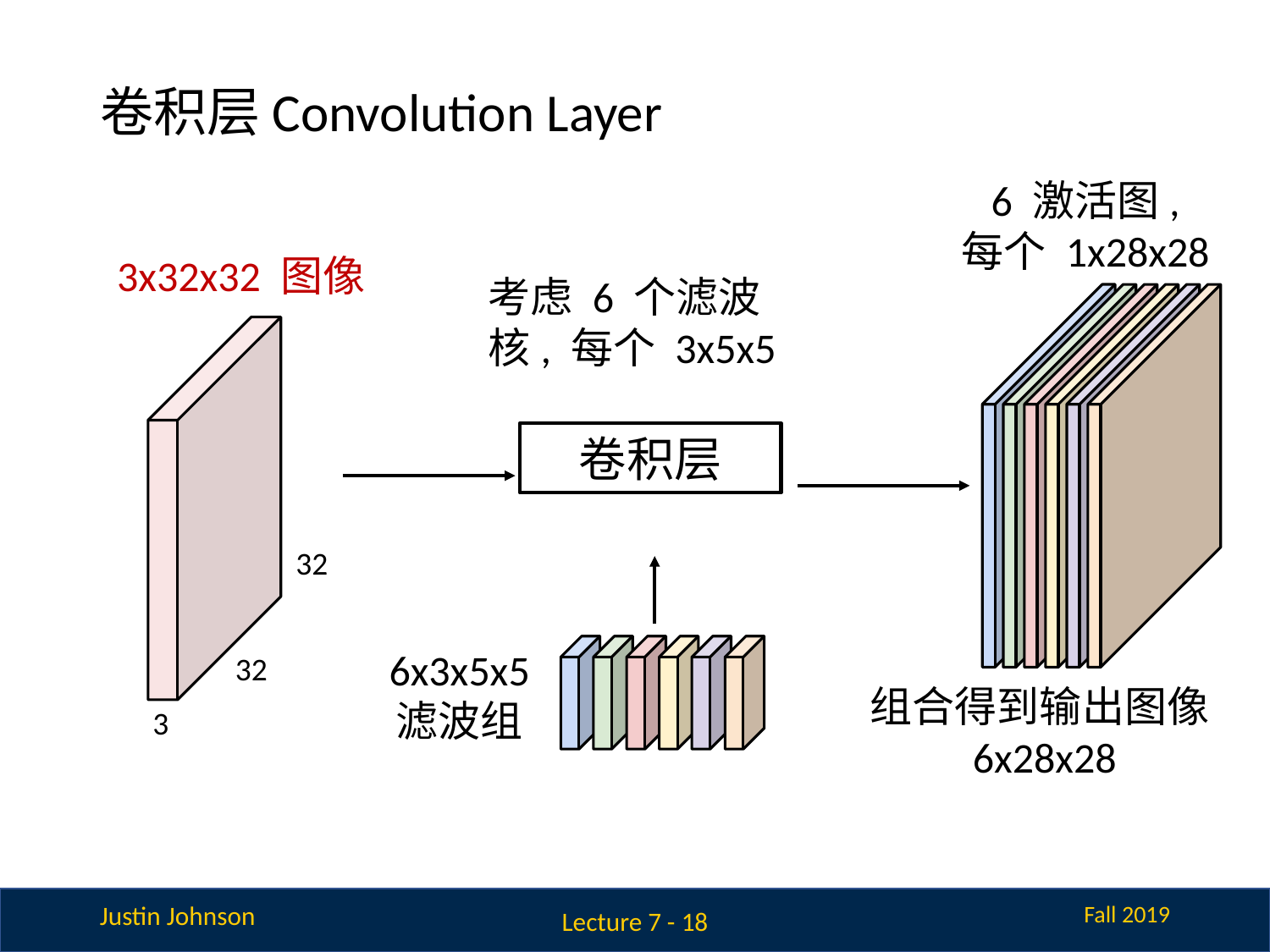

# 卷积层Convolution Layer
6 激活图,
每个 1x28x28
3x32x32 图像
考虑 6 个滤波核, 每个 3x5x5

卷积层
32
32

6x3x5x5 滤波组
组合得到输出图像6x28x28
3
Lecture 7 - 18